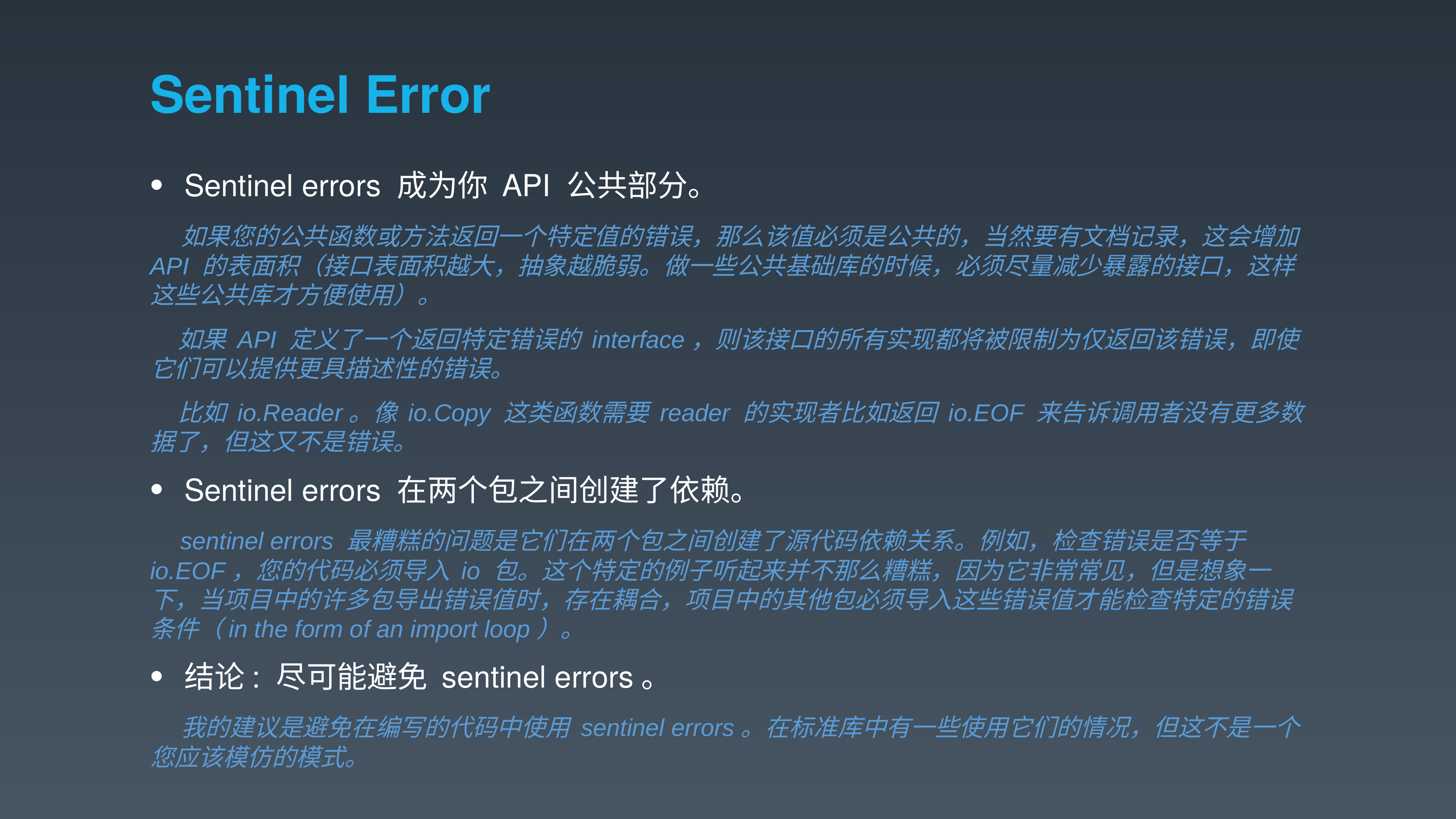

# Sentinel Error
Sentinel errors 成为你 API 公共部分。
    如果您的公共函数或方法返回一个特定值的错误，那么该值必须是公共的，当然要有文档记录，这会增加 API 的表面积（接口表面积越大，抽象越脆弱。做一些公共基础库的时候，必须尽量减少暴露的接口，这样这些公共库才方便使用）。
    如果 API 定义了一个返回特定错误的 interface，则该接口的所有实现都将被限制为仅返回该错误，即使它们可以提供更具描述性的错误。
    比如 io.Reader。像 io.Copy 这类函数需要 reader 的实现者比如返回 io.EOF 来告诉调用者没有更多数据了，但这又不是错误。
Sentinel errors 在两个包之间创建了依赖。
    sentinel errors 最糟糕的问题是它们在两个包之间创建了源代码依赖关系。例如，检查错误是否等于 io.EOF，您的代码必须导入 io 包。这个特定的例子听起来并不那么糟糕，因为它非常常见，但是想象一下，当项目中的许多包导出错误值时，存在耦合，项目中的其他包必须导入这些错误值才能检查特定的错误条件（in the form of an import loop）。
结论: 尽可能避免 sentinel errors。
    我的建议是避免在编写的代码中使用 sentinel errors。在标准库中有一些使用它们的情况，但这不是一个您应该模仿的模式。